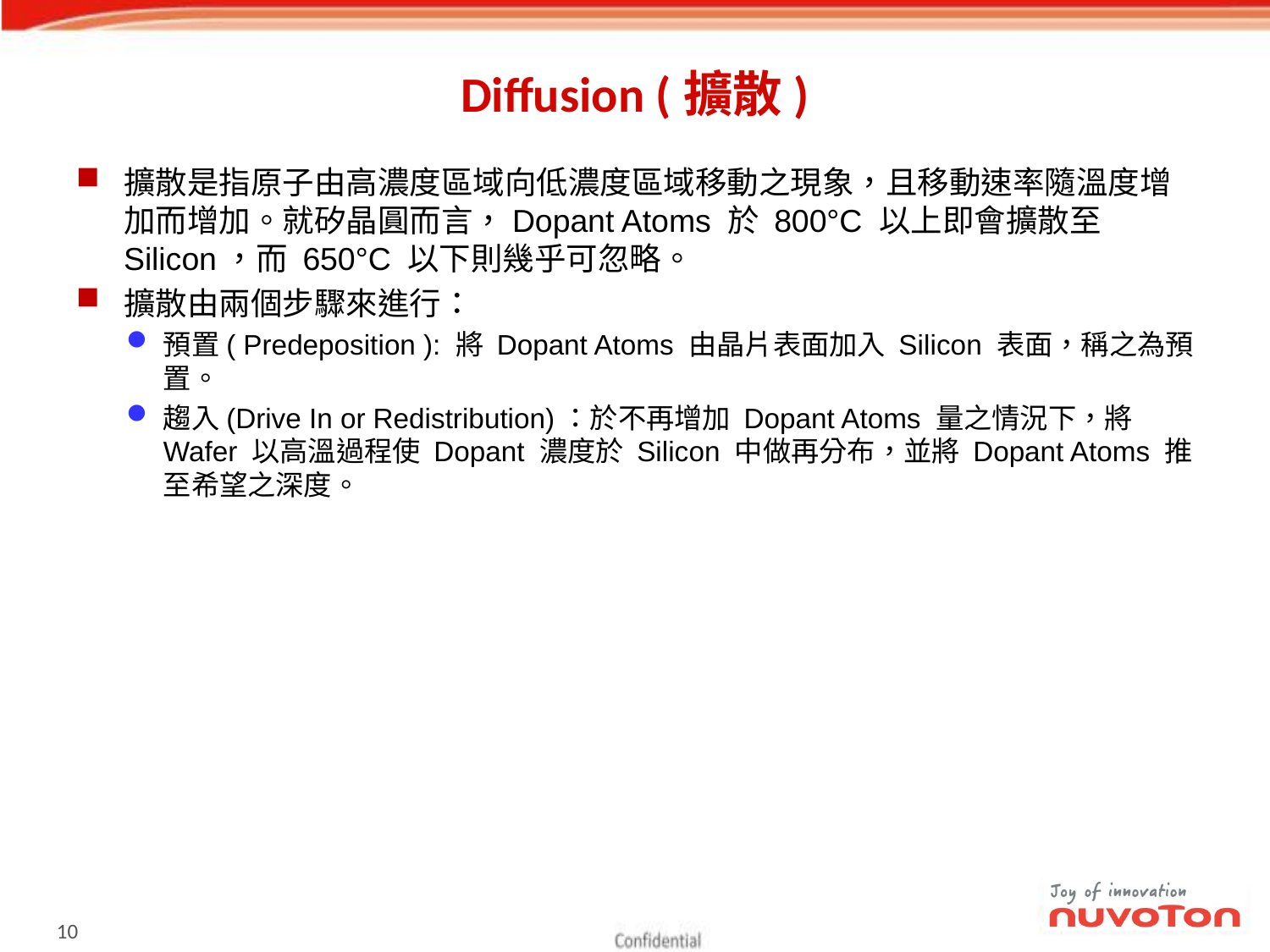

# Diffusion (擴散)
擴散是指原子由高濃度區域向低濃度區域移動之現象，且移動速率隨溫度增加而增加。就矽晶圓而言，Dopant Atoms 於 800°C 以上即會擴散至Silicon，而 650°C 以下則幾乎可忽略。
擴散由兩個步驟來進行：
預置( Predeposition ): 將 Dopant Atoms 由晶片表面加入 Silicon 表面，稱之為預置。
趨入(Drive In or Redistribution)：於不再增加 Dopant Atoms 量之情況下，將 Wafer 以高溫過程使 Dopant 濃度於 Silicon 中做再分布，並將 Dopant Atoms 推至希望之深度。

10